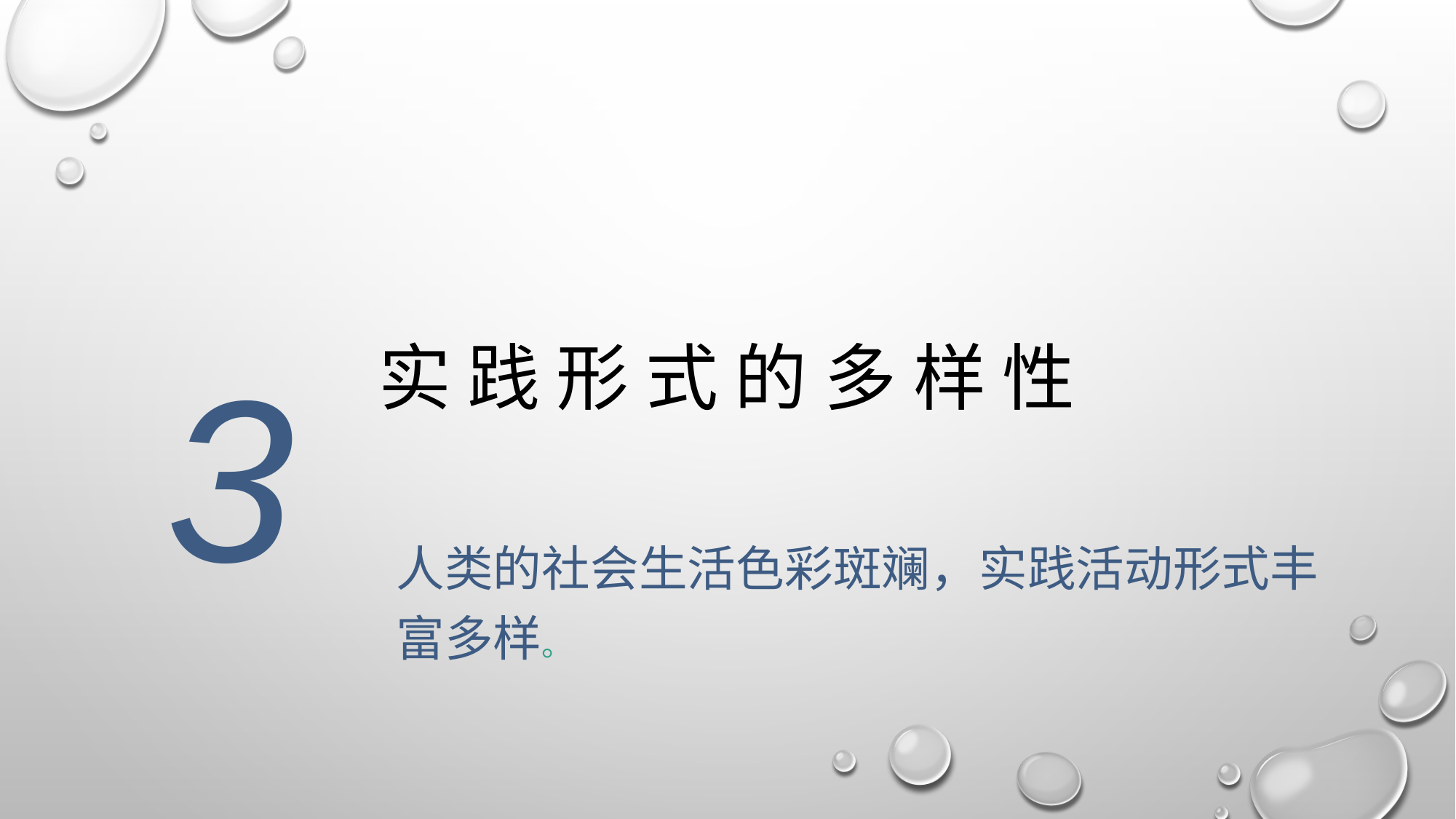

# 实 践 形 式 的 多 样 性
3
人类的社会生活色彩斑斓，实践活动形式丰富多样。